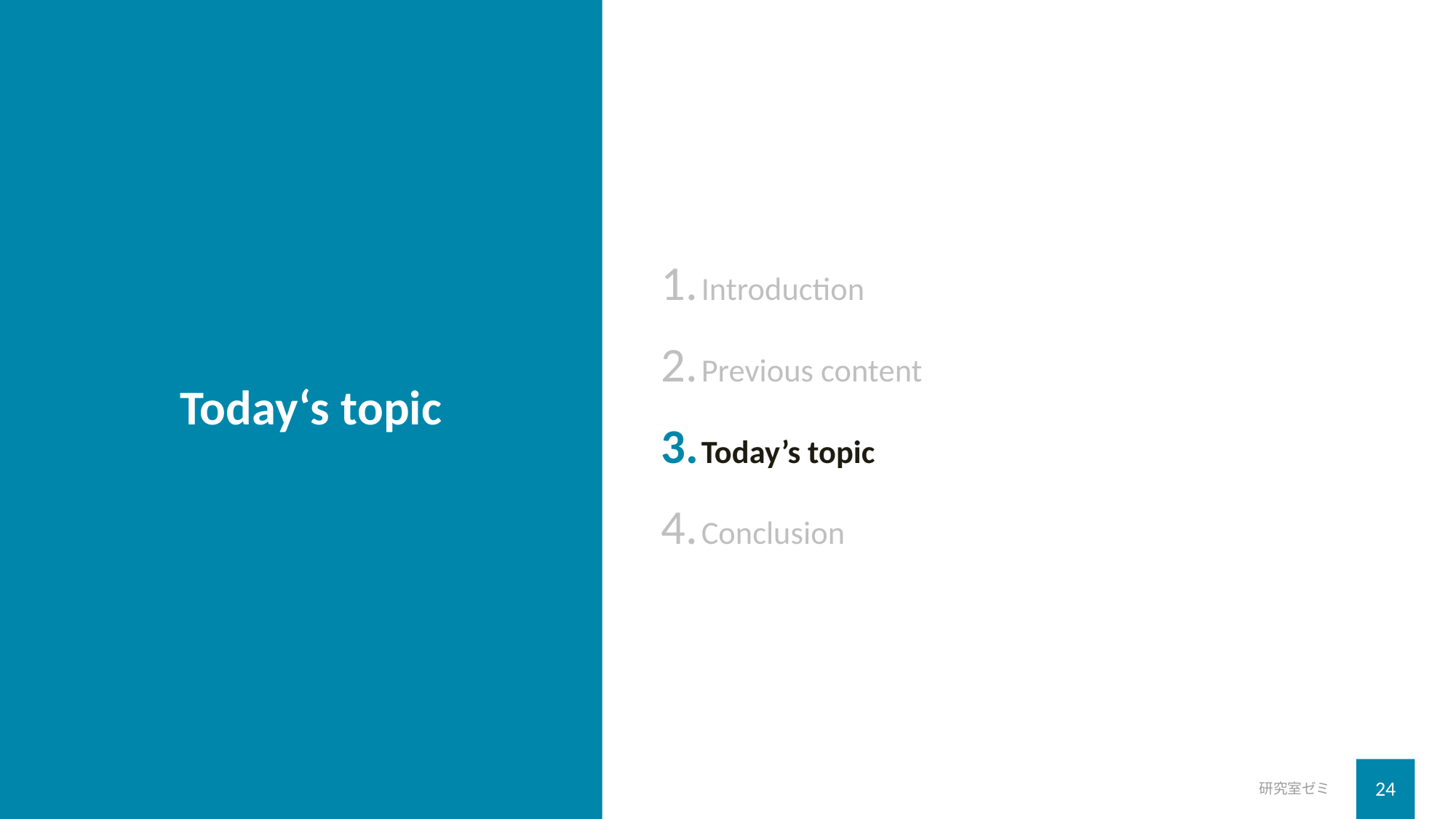

Introduction
Previous content
Today’s topic
Conclusion
# Today‘s topic
研究室ゼミ
24